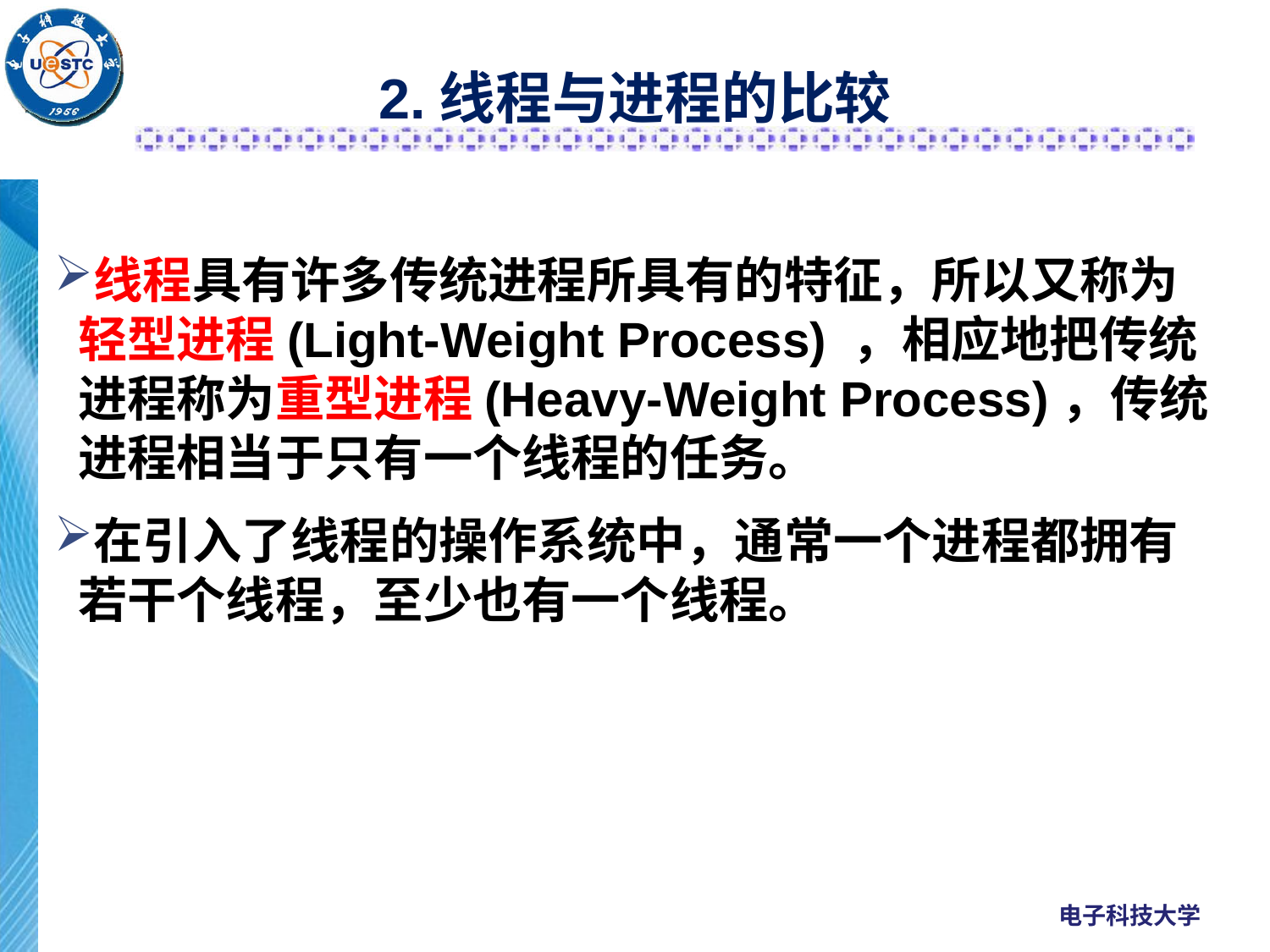

# 2.线程与进程的比较
线程具有许多传统进程所具有的特征，所以又称为轻型进程(Light-Weight Process) ，相应地把传统进程称为重型进程(Heavy-Weight Process)，传统进程相当于只有一个线程的任务。
在引入了线程的操作系统中，通常一个进程都拥有若干个线程，至少也有一个线程。